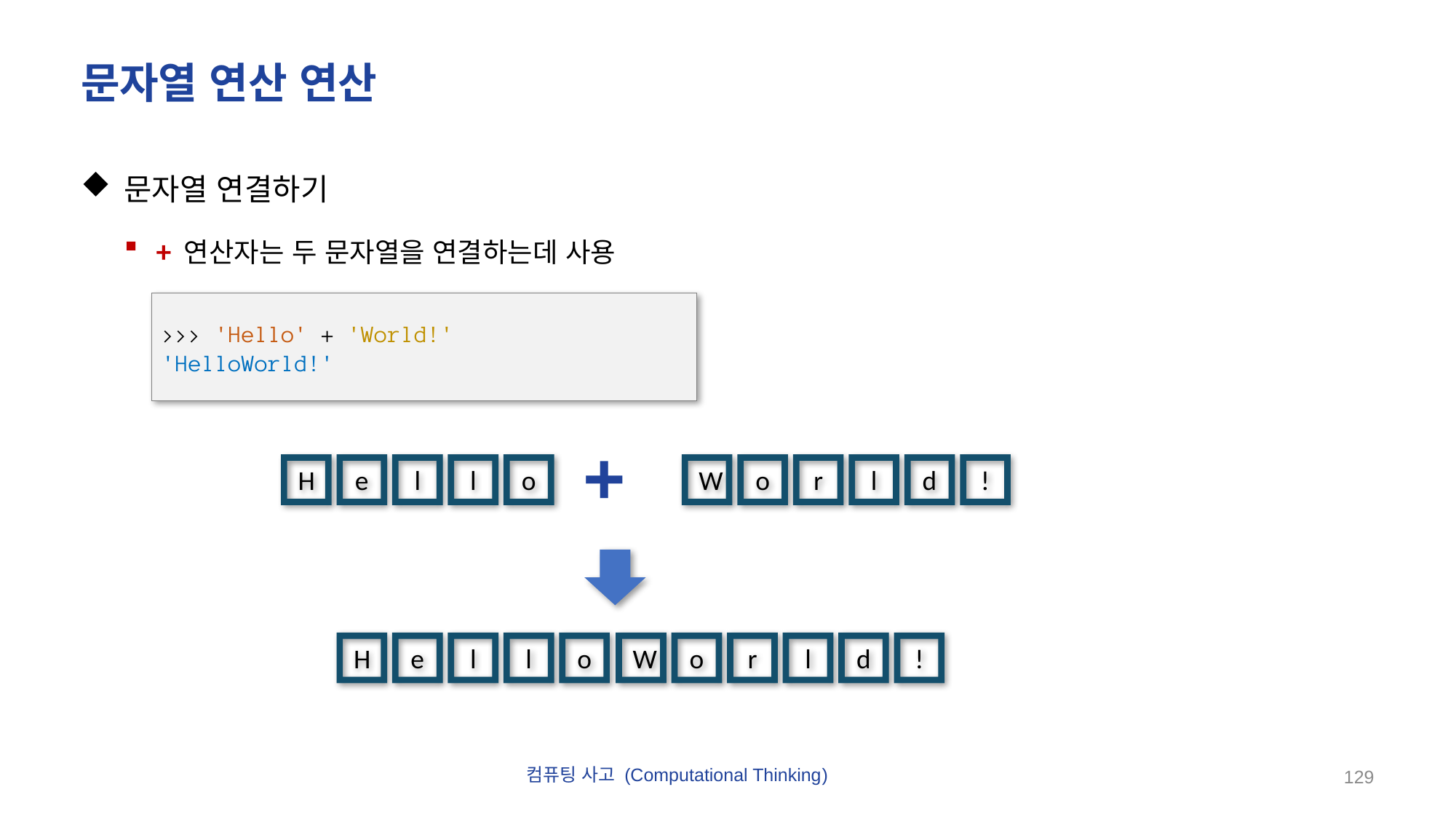

# 문자열 연산 연산
문자열 연결하기
+ 연산자는 두 문자열을 연결하는데 사용

>>> 'Hello' + 'World!'
'HelloWorld!'
+
d
!
l
o
o
W
r
l
e
H
l

d
!
l
o
o
W
r
l
e
H
l